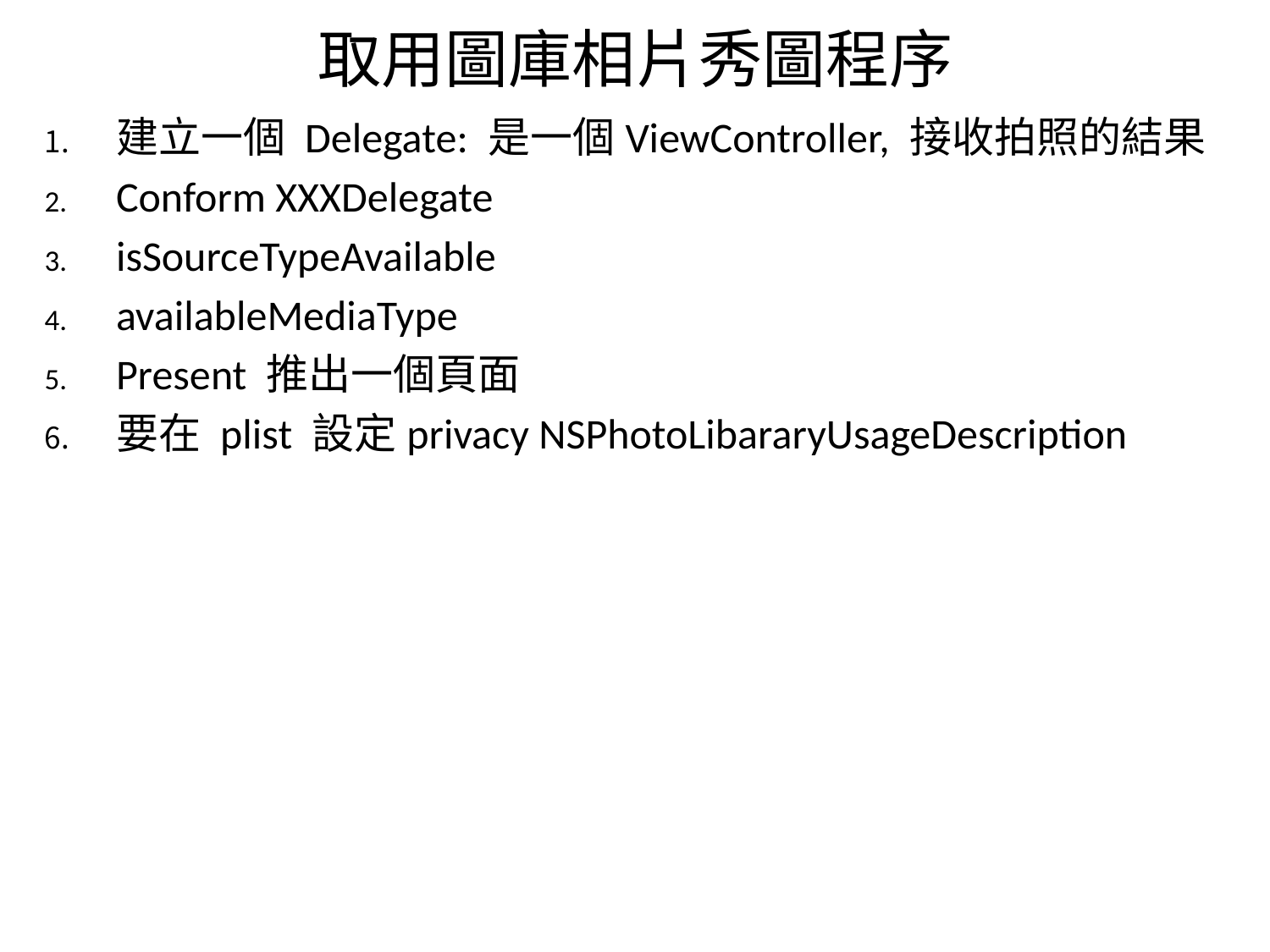

# 取用圖庫相片秀圖程序
建立一個 Delegate: 是一個ViewController, 接收拍照的結果
Conform XXXDelegate
isSourceTypeAvailable
availableMediaType
Present 推出一個頁面
要在 plist 設定privacy NSPhotoLibararyUsageDescription